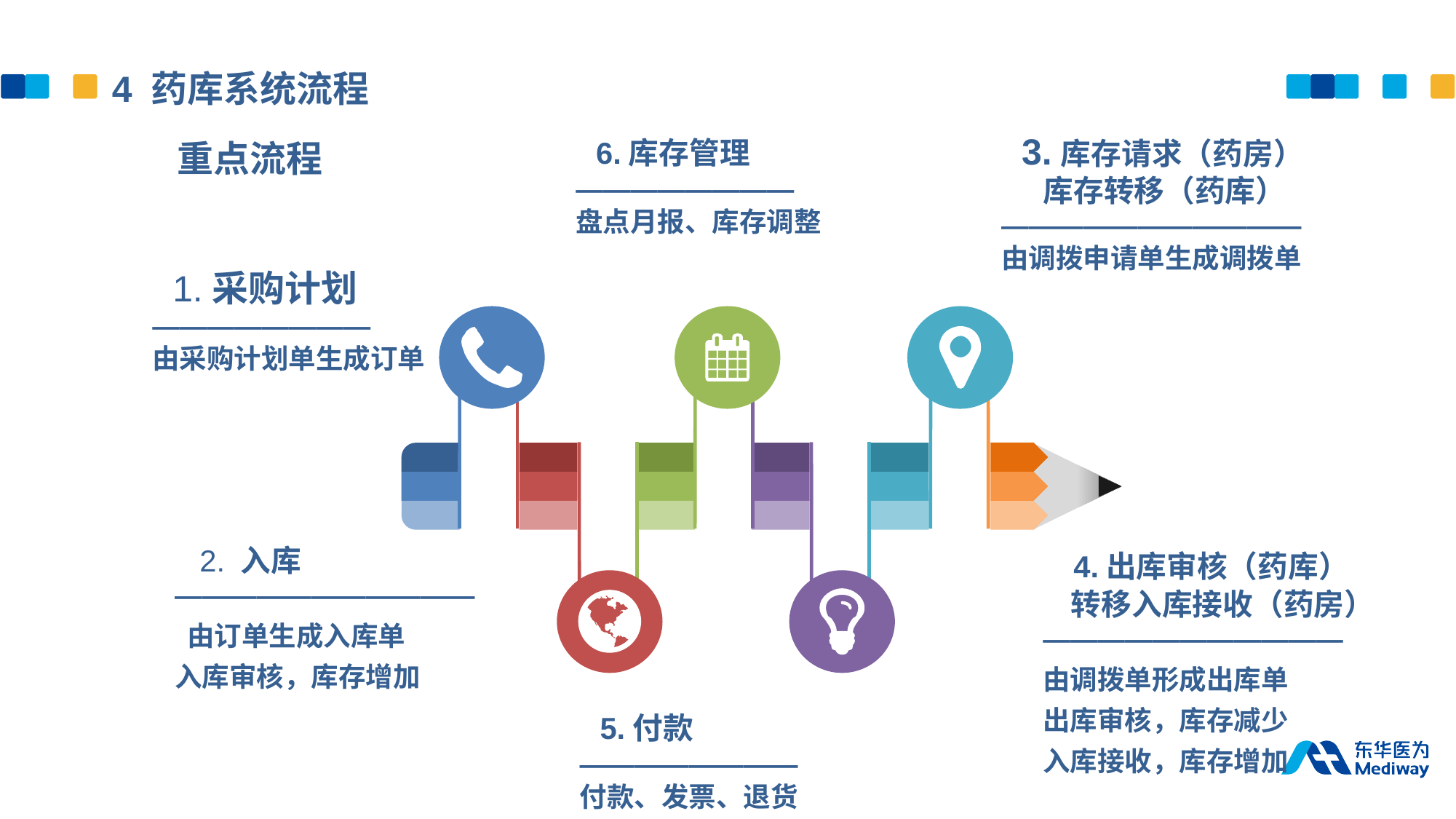

4 药库系统流程

  6.库存管理
————————
盘点月报、库存调整
  3.库存请求（药房）
     库存转移（药库）
———————————
由调拨申请单生成调拨单
重点流程

  1.采购计划
————————
由采购计划单生成订单

   2. 入库
———————————
 由订单生成入库单
入库审核，库存增加
   4.出库审核（药库）
   转移入库接收（药房）
———————————
由调拨单形成出库单
出库审核，库存减少
入库接收，库存增加

  5.付款
————————
付款、发票、退货